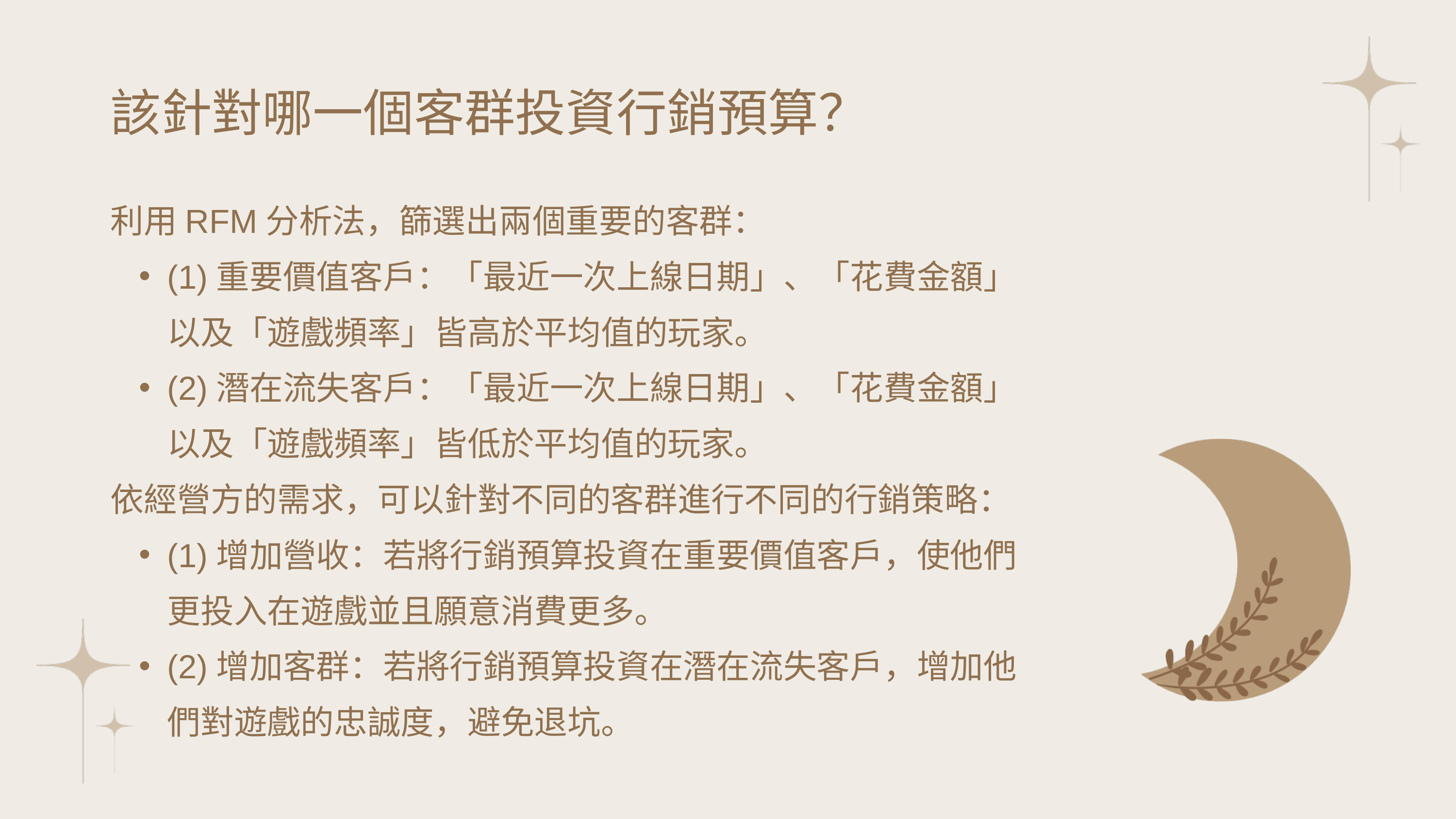

該針對哪一個客群投資行銷預算？
利用RFM分析法，篩選出兩個重要的客群：
(1)重要價值客戶：「最近一次上線日期」、「花費金額」以及「遊戲頻率」皆高於平均值的玩家。
(2)潛在流失客戶：「最近一次上線日期」、「花費金額」以及「遊戲頻率」皆低於平均值的玩家。
依經營方的需求，可以針對不同的客群進行不同的行銷策略：
(1)增加營收：若將行銷預算投資在重要價值客戶，使他們更投入在遊戲並且願意消費更多。
(2)增加客群：若將行銷預算投資在潛在流失客戶，增加他們對遊戲的忠誠度，避免退坑。